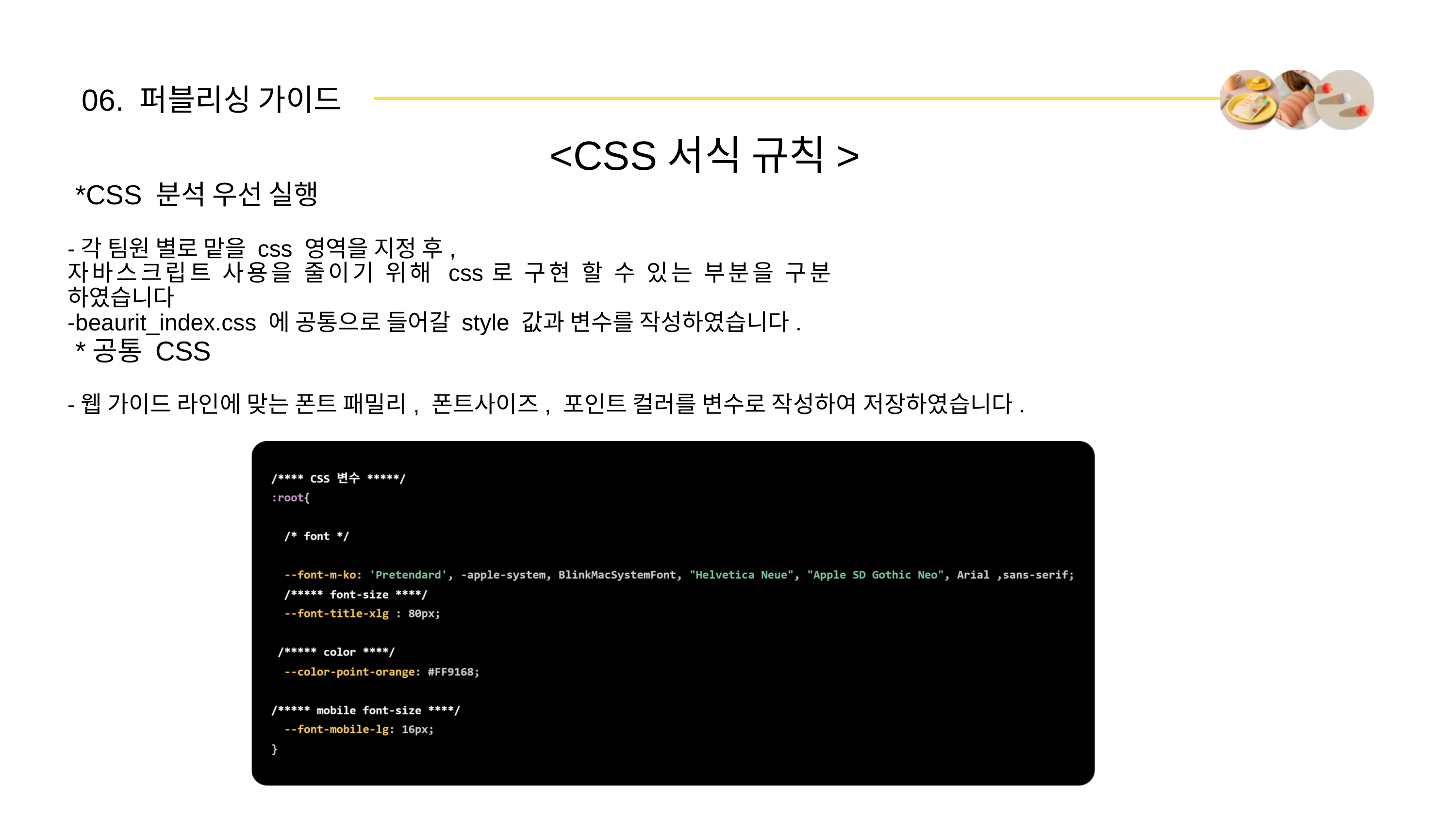

06. 퍼블리싱 가이드

<CSS서식 규칙>
 *CSS 분석 우선 실행

-각 팀원 별로 맡을 css 영역을 지정 후,
자바스크립트 사용을 줄이기 위해 css로 구현 할 수 있는 부분을 구분 하였습니다
-beaurit_index.css 에 공통으로 들어갈 style 값과 변수를 작성하였습니다.
 *공통 CSS

-웹 가이드 라인에 맞는 폰트 패밀리, 폰트사이즈, 포인트 컬러를 변수로 작성하여 저장하였습니다.